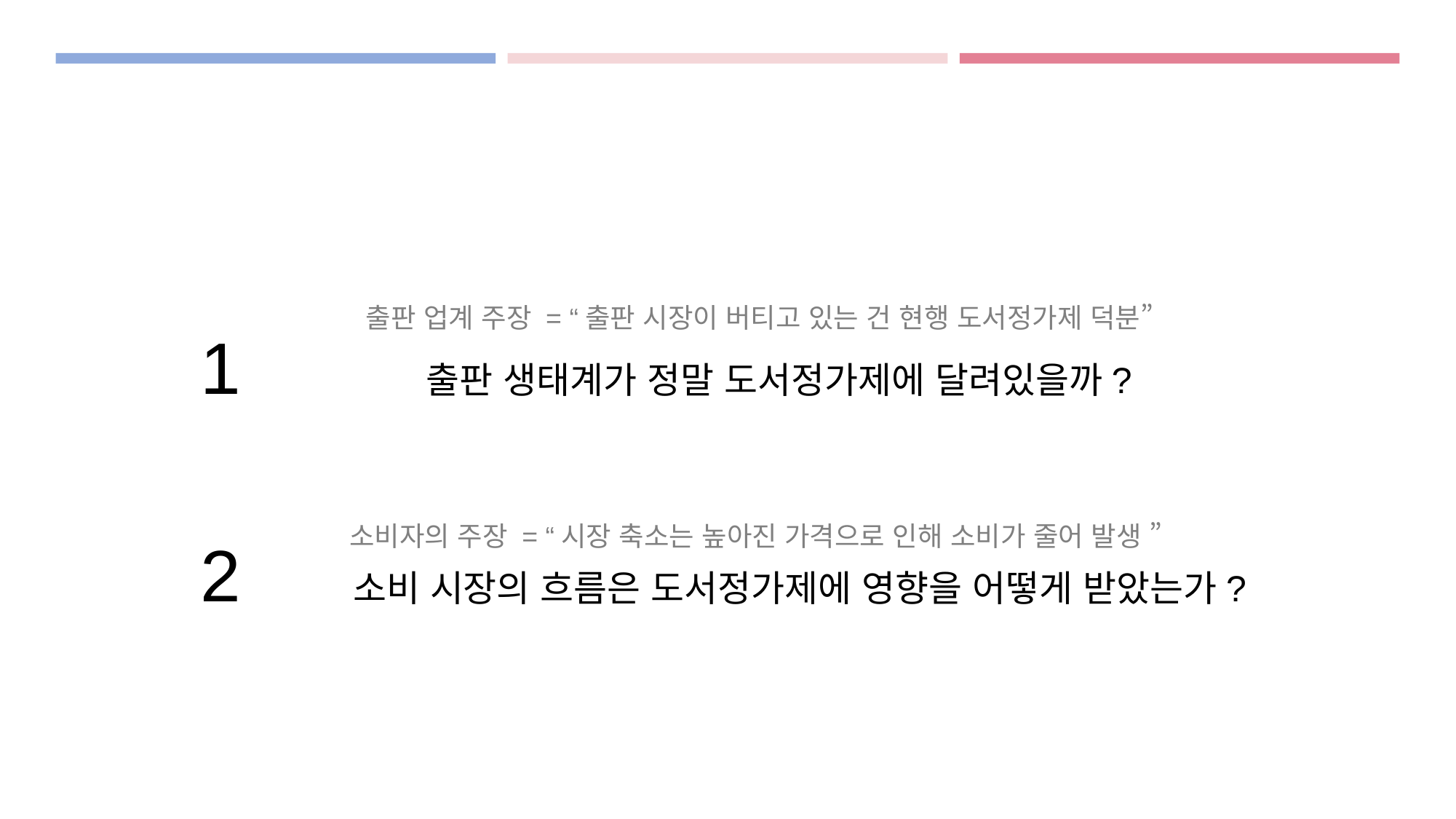

출판 업계 주장 = “출판 시장이 버티고 있는 건 현행 도서정가제 덕분”

소비자의 주장 = “시장 축소는 높아진 가격으로 인해 소비가 줄어 발생 ”
1
출판 생태계가 정말 도서정가제에 달려있을까?
2
소비 시장의 흐름은 도서정가제에 영향을 어떻게 받았는가?